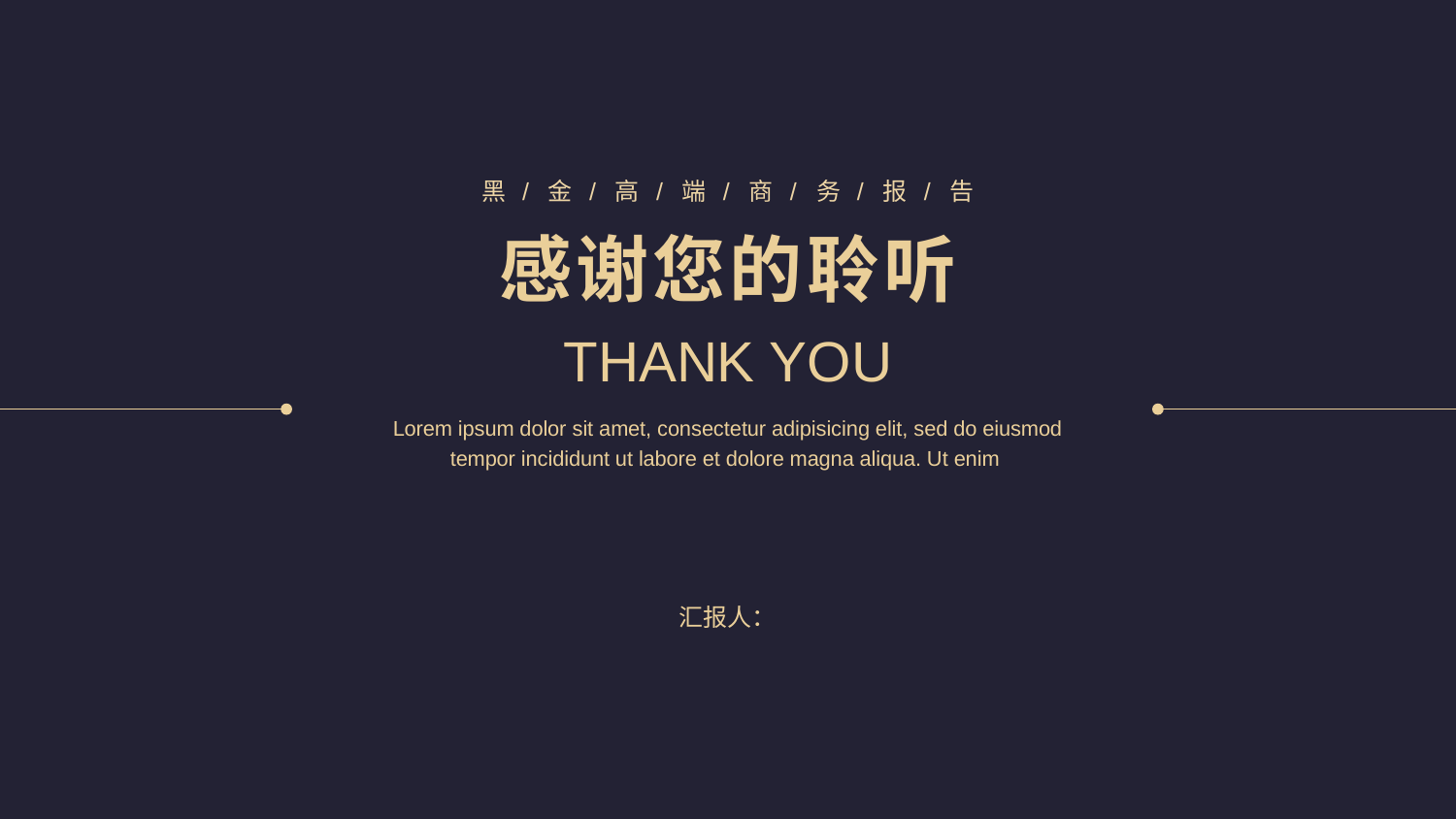

黑  /  金  /  高  /  端  /  商  /  务  /  报  /  告
感谢您的聆听
THANK YOU
Lorem ipsum dolor sit amet, consectetur adipisicing elit, sed do eiusmod tempor incididunt ut labore et dolore magna aliqua. Ut enim

汇报人：